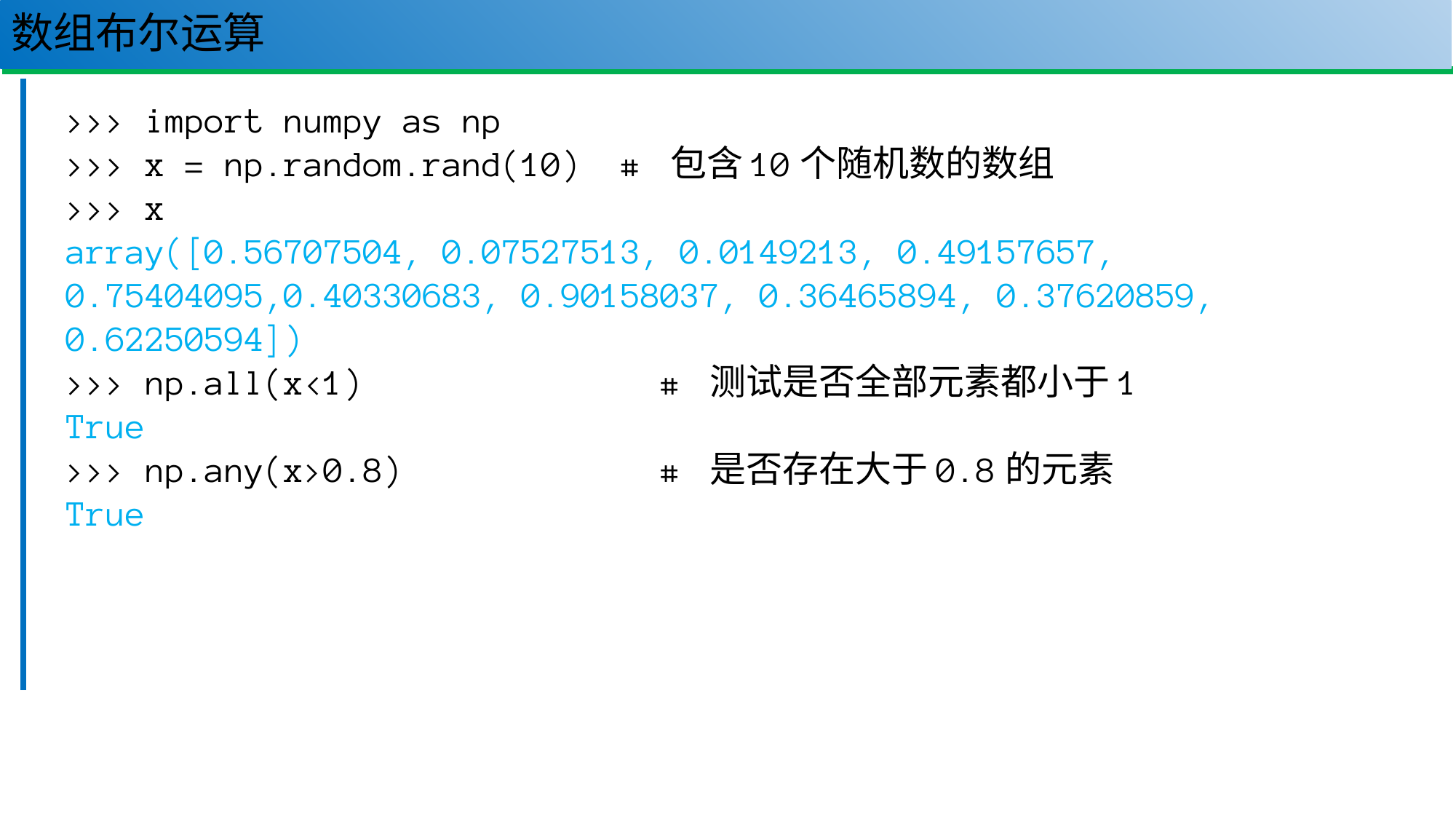

# 数组布尔运算
112
>>> import numpy as np
>>> x = np.random.rand(10)  # 包含10个随机数的数组
>>> x
array([0.56707504, 0.07527513, 0.0149213, 0.49157657, 0.75404095,0.40330683, 0.90158037, 0.36465894, 0.37620859, 0.62250594])
>>> np.all(x<1)               # 测试是否全部元素都小于1
True
>>> np.any(x>0.8)             # 是否存在大于0.8的元素
True